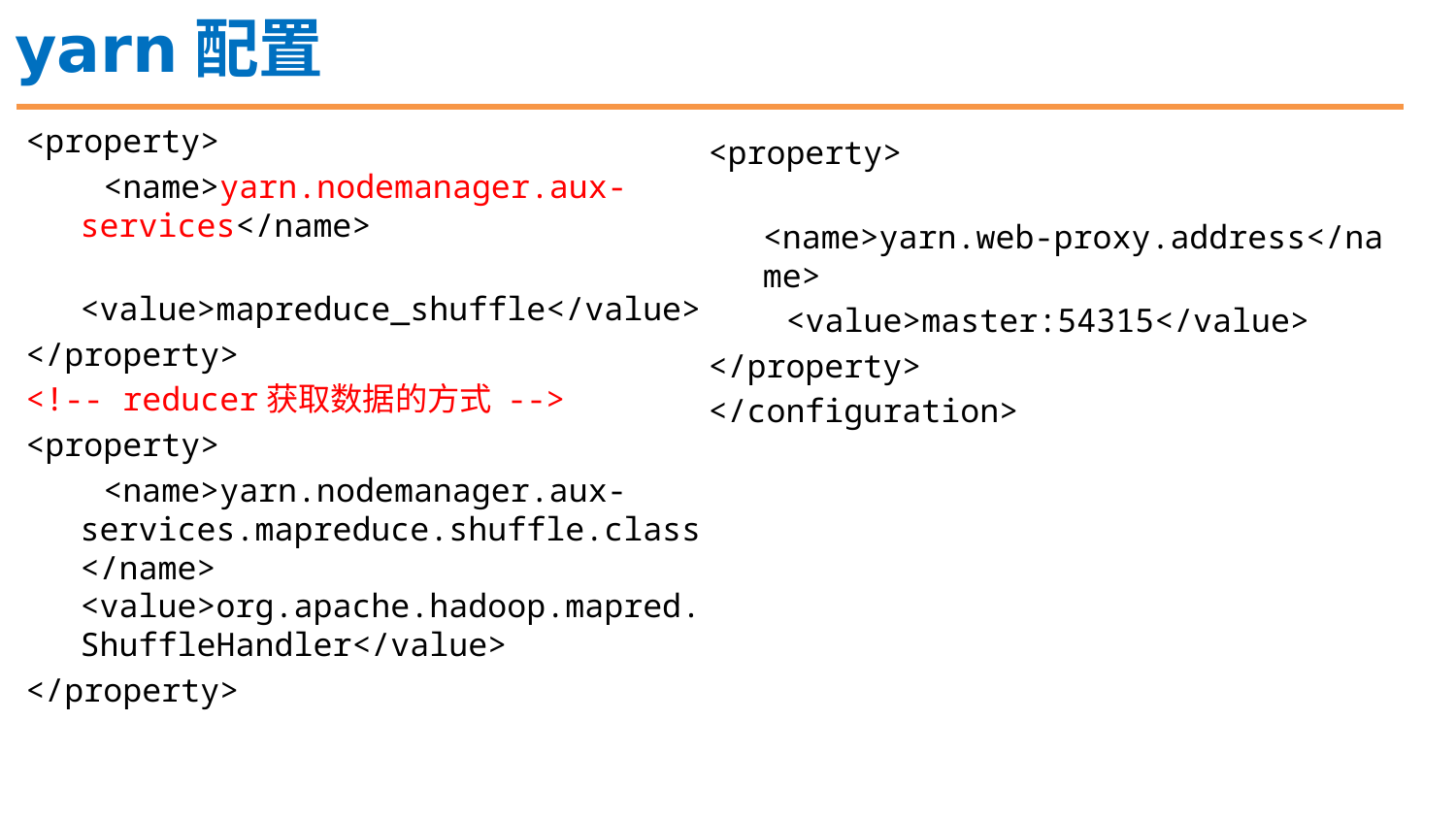

yarn配置
<property>
    <name>yarn.nodemanager.aux-services</name>
    <value>mapreduce_shuffle</value>
</property>
<!-- reducer获取数据的方式 -->
<property>
    <name>yarn.nodemanager.aux-services.mapreduce.shuffle.class</name> <value>org.apache.hadoop.mapred.ShuffleHandler</value>
</property>

<property>
    <name>yarn.web-proxy.address</name>
    <value>master:54315</value>
</property>
</configuration>